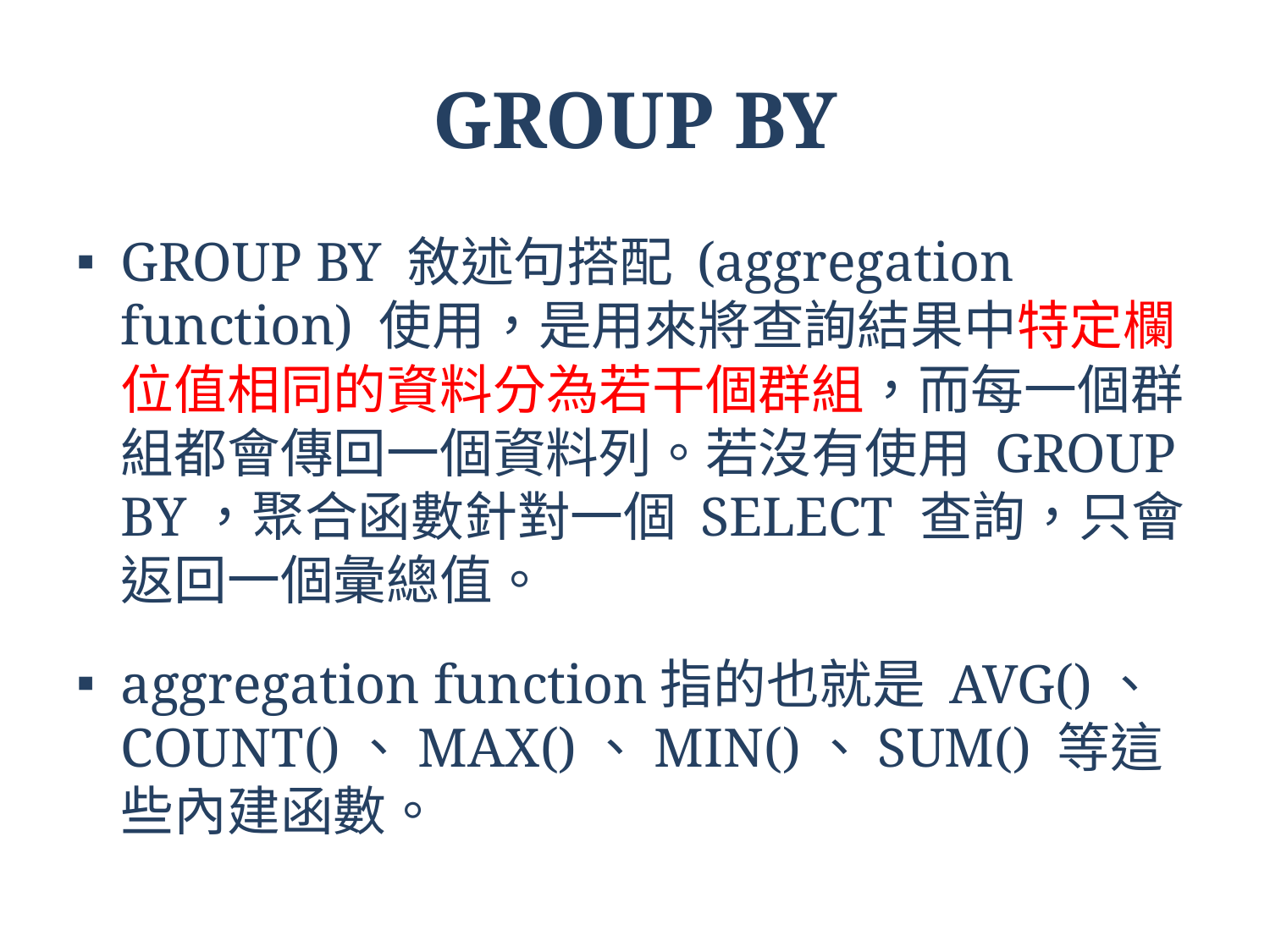

# GROUP BY
GROUP BY 敘述句搭配 (aggregation function) 使用，是用來將查詢結果中特定欄位值相同的資料分為若干個群組，而每一個群組都會傳回一個資料列。若沒有使用 GROUP BY，聚合函數針對一個 SELECT 查詢，只會返回一個彙總值。
aggregation function指的也就是 AVG()、COUNT()、MAX()、MIN()、SUM() 等這些內建函數。